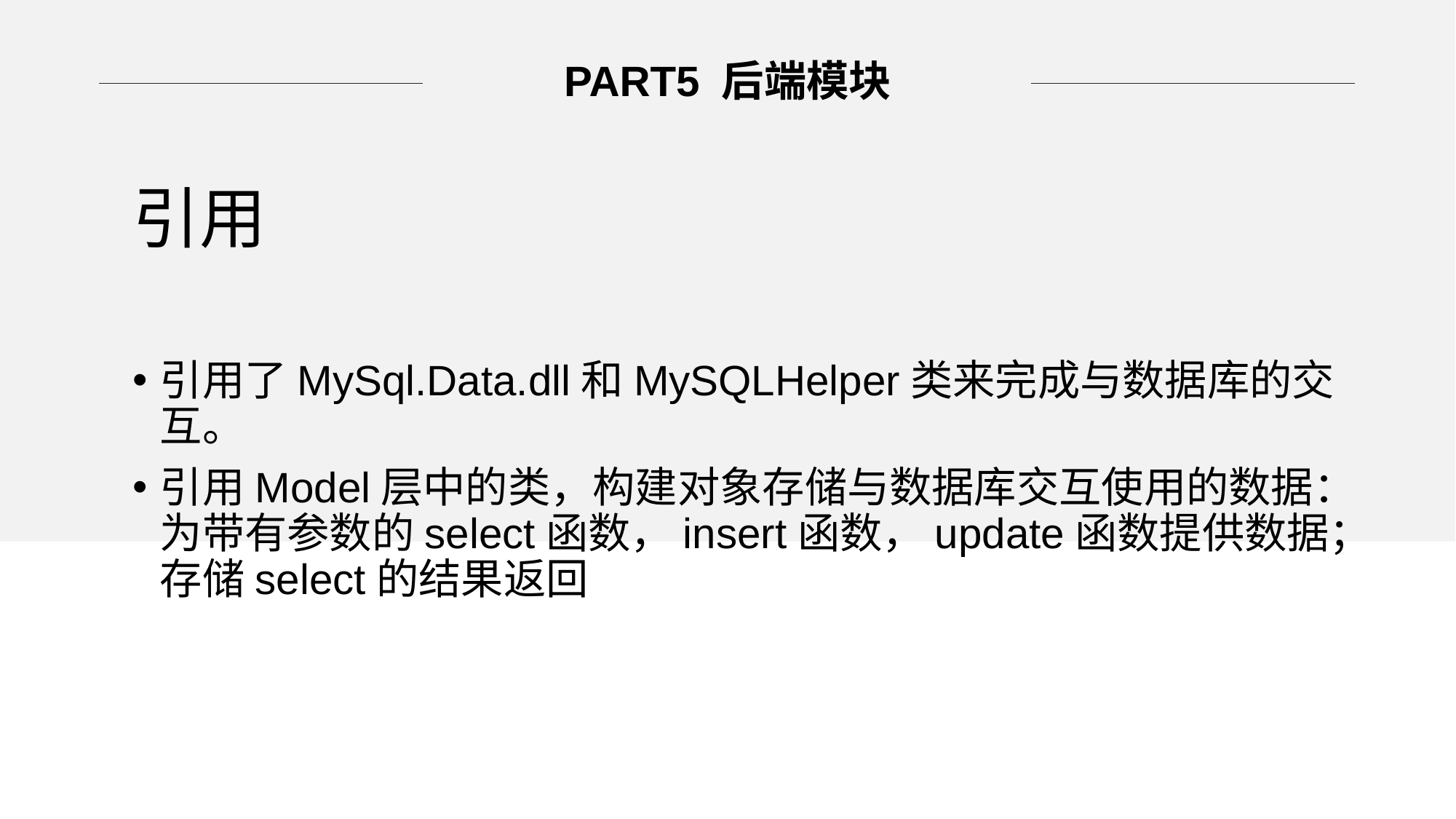

PART5 后端模块
引用
引用了MySql.Data.dll和MySQLHelper类来完成与数据库的交互。
引用Model层中的类，构建对象存储与数据库交互使用的数据：为带有参数的select函数，insert函数，update函数提供数据；存储select的结果返回